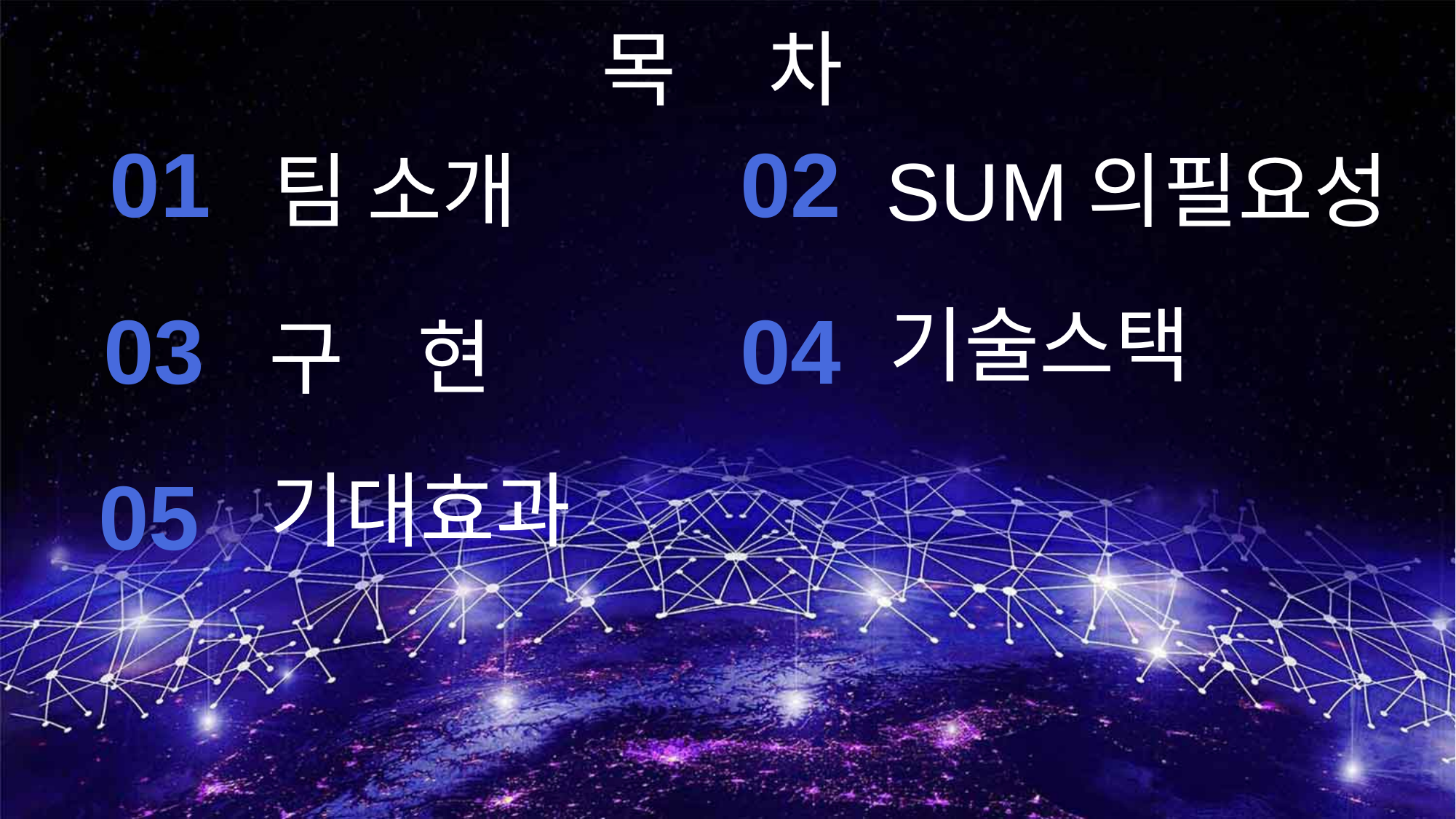

목     차
01
팀 소개
02
SUM의필요성
04
기술스택
03
구    현
05
기대효과